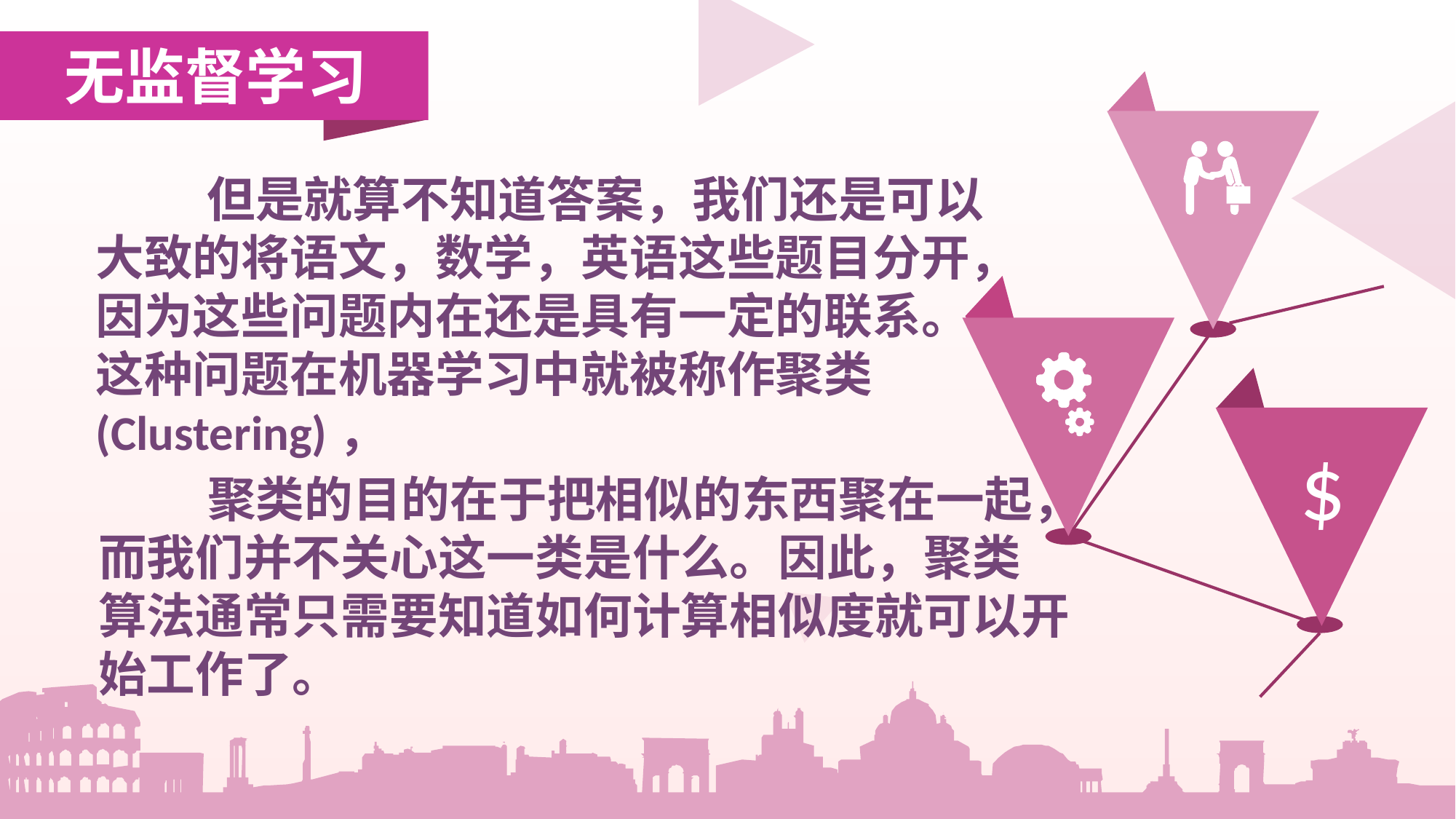

无监督学习

         但是就算不知道答案，我们还是可以大致的将语文，数学，英语这些题目分开，因为这些问题内在还是具有一定的联系。这种问题在机器学习中就被称作聚类(Clustering)，

$

	聚类的目的在于把相似的东西聚在一起，而我们并不关心这一类是什么。因此，聚类
算法通常只需要知道如何计算相似度就可以开始工作了。